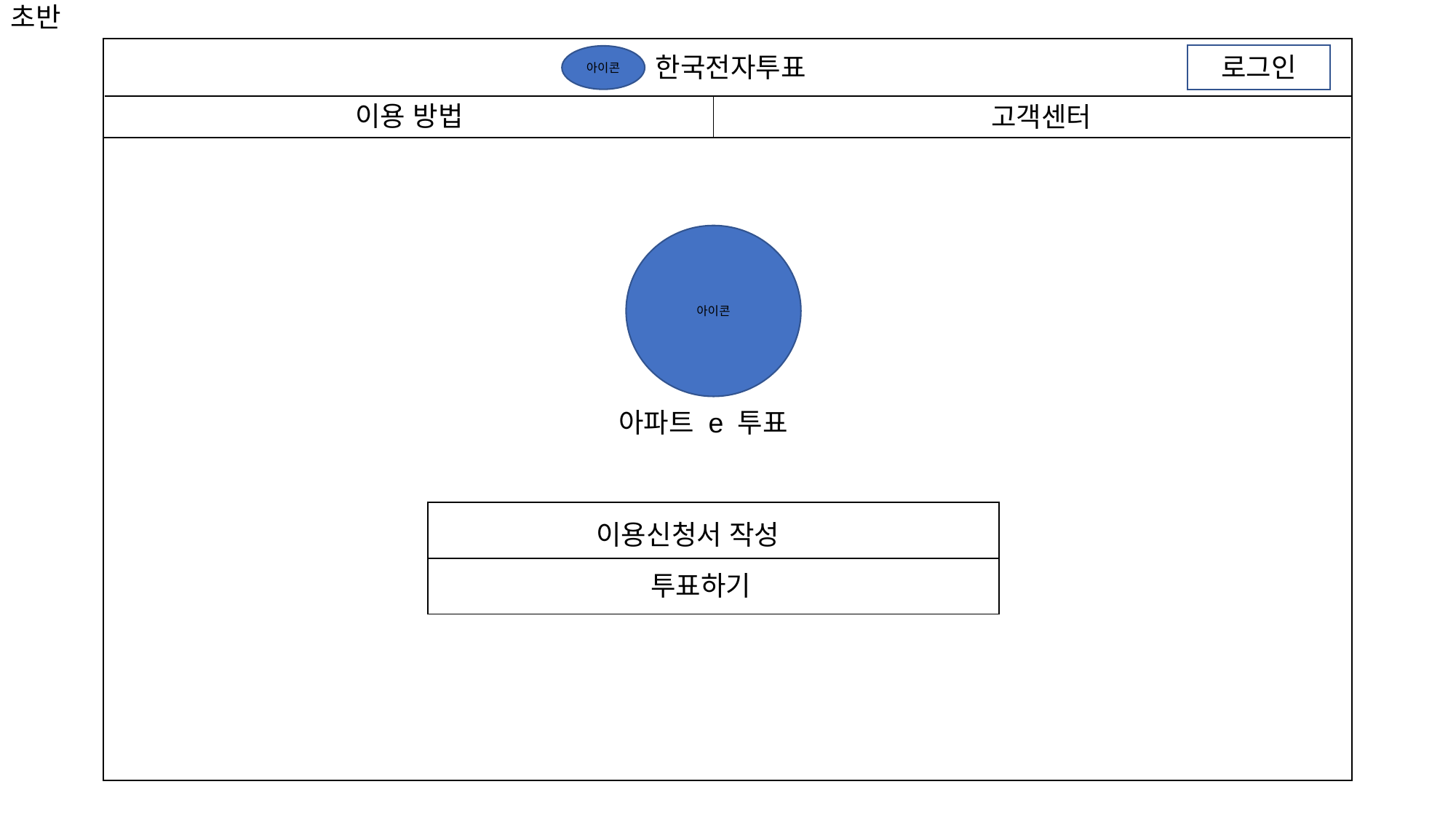

초반

한국전자투표

로그인
아이콘
이용 방법
고객센터
아이콘
아파트 e 투표
|  |
| --- |
|  |
이용신청서 작성
투표하기